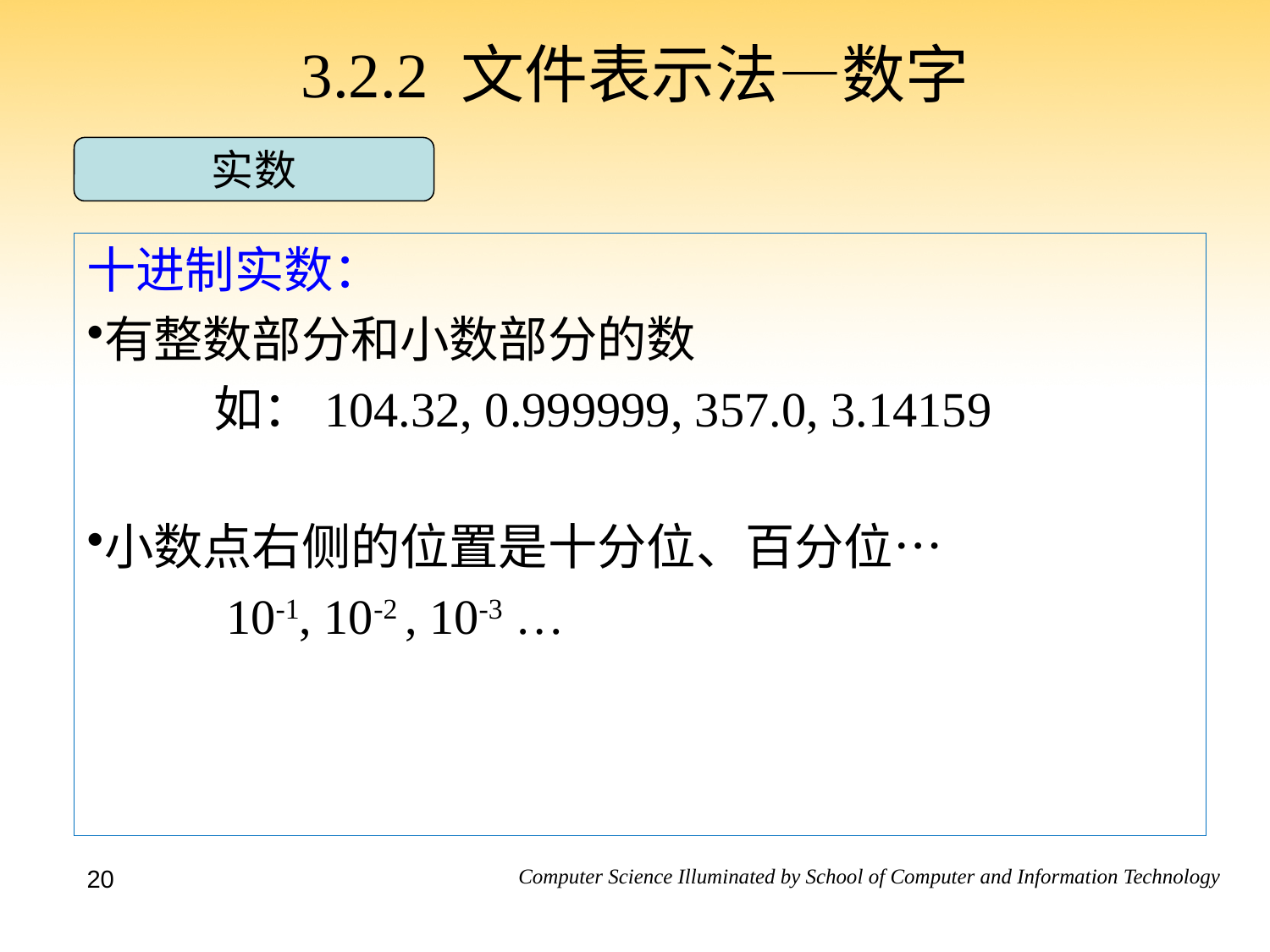

3.2.2 文件表示法—数字
实数
十进制实数：
有整数部分和小数部分的数
	如：104.32, 0.999999, 357.0, 3.14159

小数点右侧的位置是十分位、百分位…
 	 10-1, 10-2 , 10-3 …
20